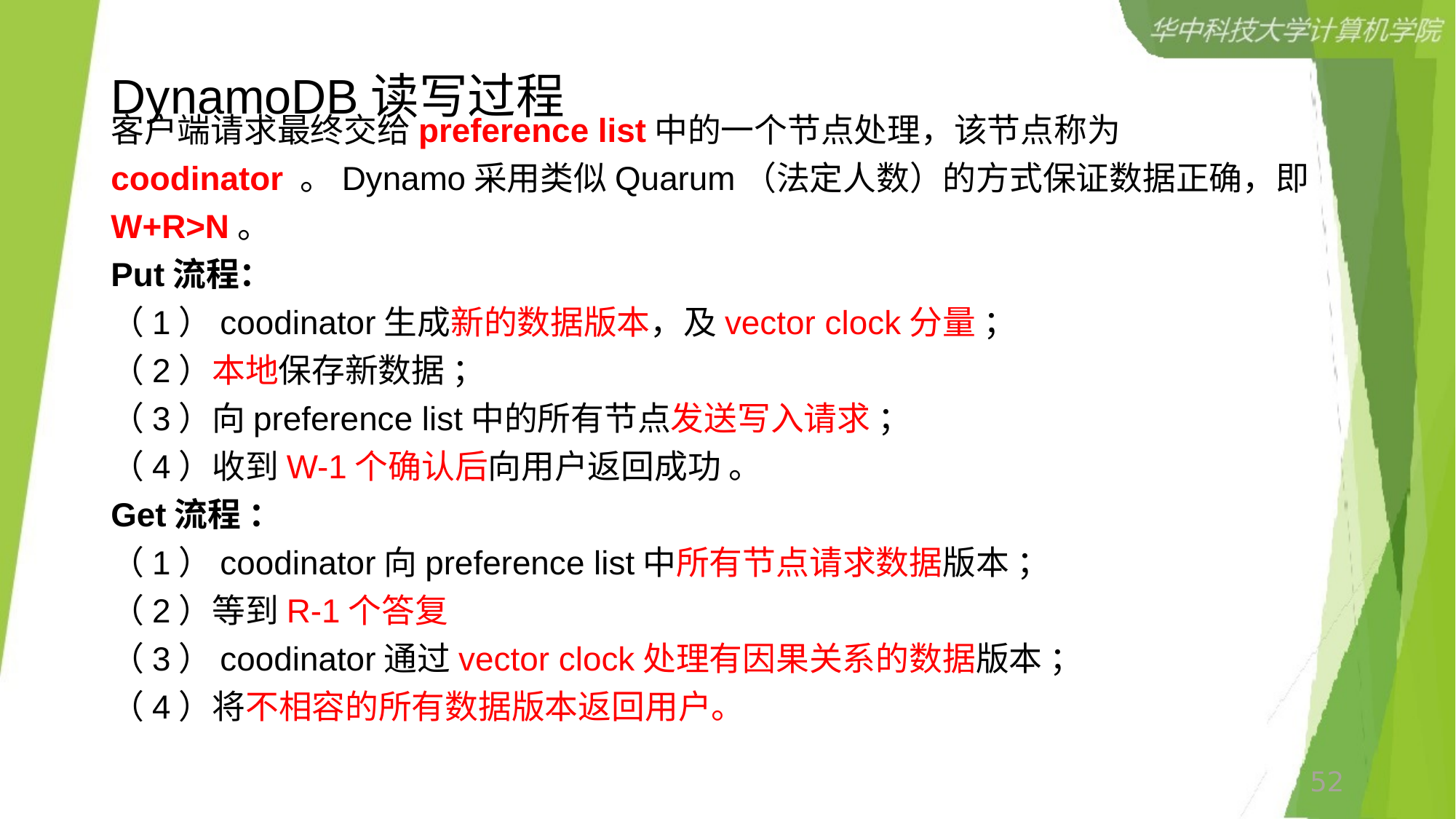

# DynamoDB读写过程
客户端请求最终交给preference list中的一个节点处理，该节点称为coodinator 。Dynamo采用类似Quarum（法定人数）的方式保证数据正确，即W+R>N。
Put流程：
（1）coodinator生成新的数据版本，及vector clock分量 ；
（2）本地保存新数据 ；
（3）向preference list中的所有节点发送写入请求 ；
（4）收到W-1个确认后向用户返回成功 。
Get流程 ：
（1）coodinator向preference list中所有节点请求数据版本 ；
（2）等到R-1个答复
（3）coodinator通过vector clock处理有因果关系的数据版本 ；
（4）将不相容的所有数据版本返回用户。
52